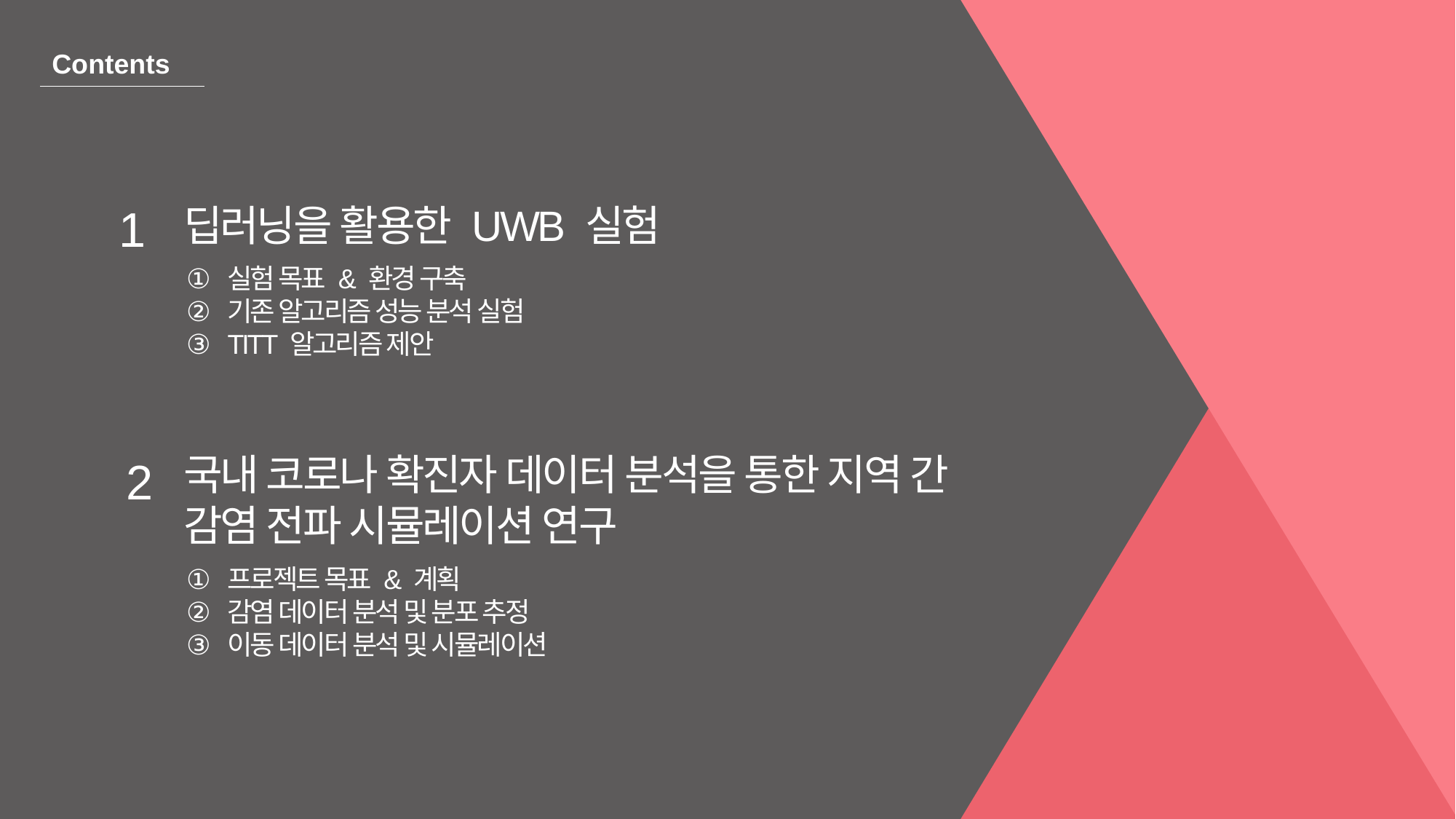

Contents
1
딥러닝을 활용한 UWB 실험
실험 목표 & 환경 구축
기존 알고리즘 성능 분석 실험
TITT 알고리즘 제안
국내 코로나 확진자 데이터 분석을 통한 지역 간
감염 전파 시뮬레이션 연구
2
프로젝트 목표 & 계획
감염 데이터 분석 및 분포 추정
이동 데이터 분석 및 시뮬레이션